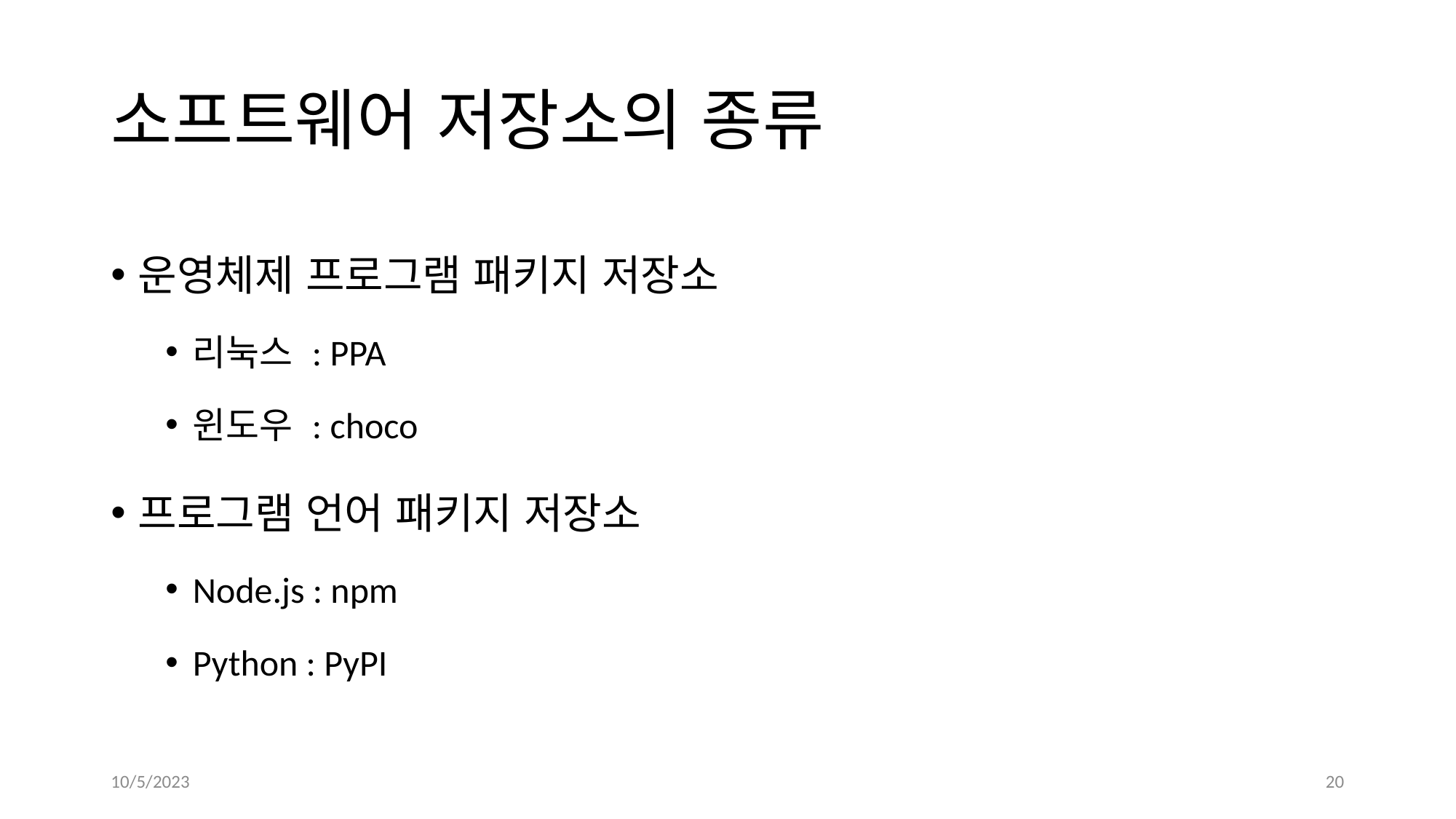

# 소프트웨어 저장소의 종류
운영체제 프로그램 패키지 저장소
리눅스 : PPA
윈도우 : choco
프로그램 언어 패키지 저장소
Node.js : npm
Python : PyPI
10/5/2023
20